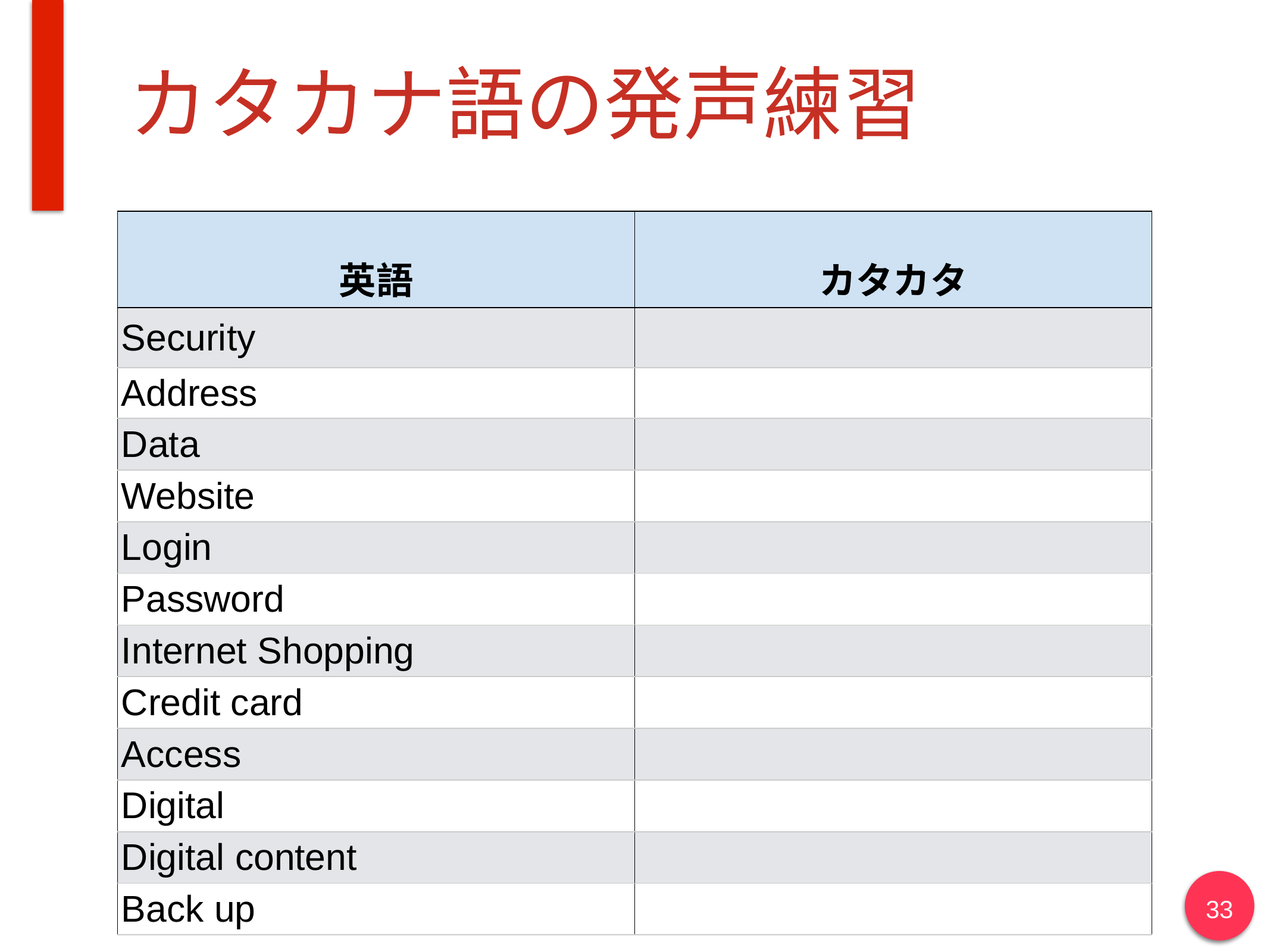

# カタカナ語の発声練習
| 英語 | カタカタ |
| --- | --- |
| Security |  |
| Address |  |
| Data |  |
| Website |  |
| Login |  |
| Password |  |
| Internet Shopping |  |
| Credit card |  |
| Access |  |
| Digital |  |
| Digital content |  |
| Back up |  |
33